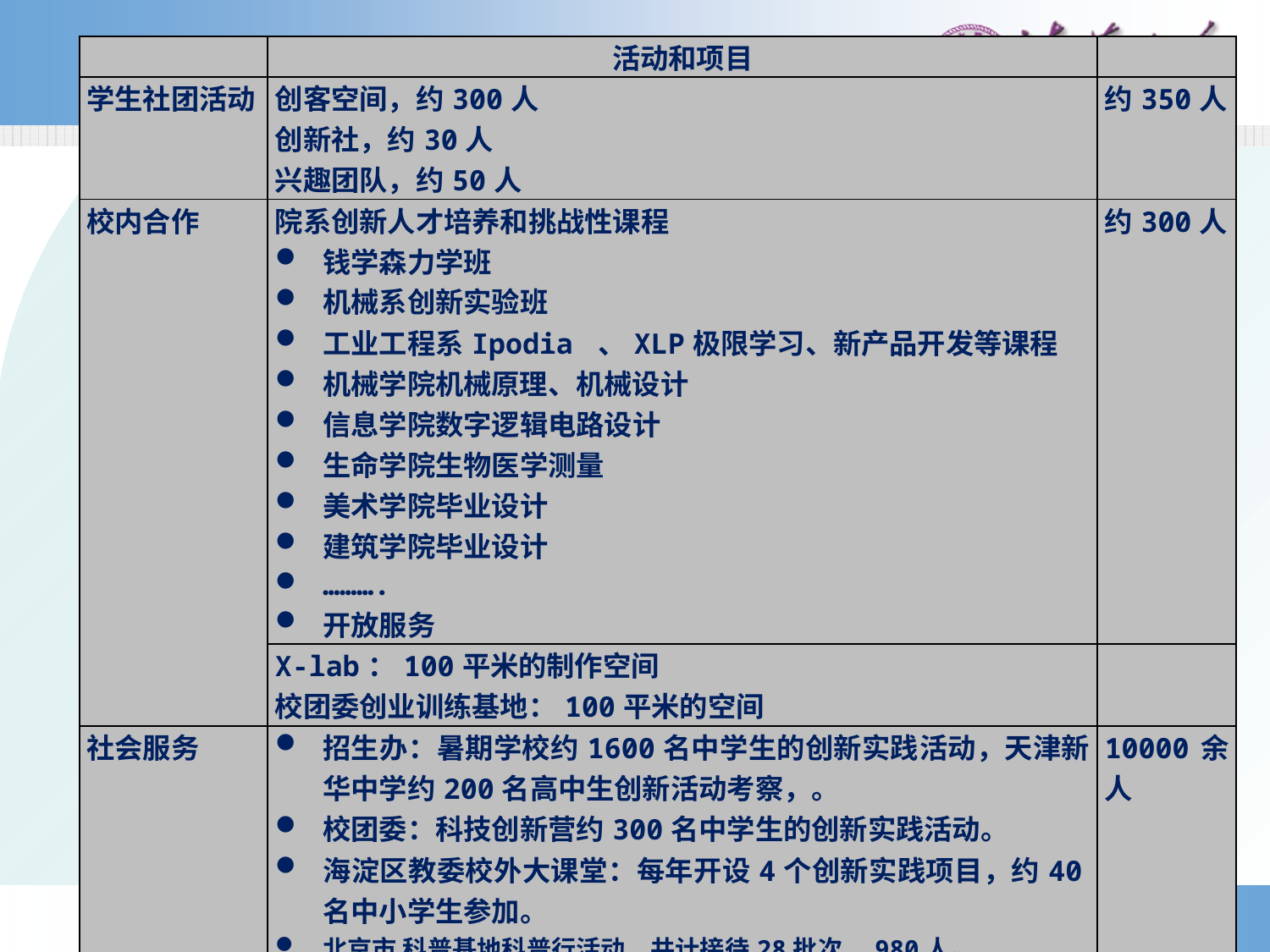

|  | 活动和项目 |  |
| --- | --- | --- |
| 学生社团活动 | 创客空间，约300人 创新社，约30人 兴趣团队，约50人 | 约350人 |
| 校内合作 | 院系创新人才培养和挑战性课程 钱学森力学班 机械系创新实验班 工业工程系Ipodia 、XLP极限学习、新产品开发等课程 机械学院机械原理、机械设计 信息学院数字逻辑电路设计 生命学院生物医学测量 美术学院毕业设计 建筑学院毕业设计 ………. 开放服务 | 约300人 |
|  | X-lab：100平米的制作空间 校团委创业训练基地：100平米的空间 |  |
| 社会服务 | 招生办：暑期学校约1600名中学生的创新实践活动，天津新华中学约200名高中生创新活动考察，。 校团委：科技创新营约300名中学生的创新实践活动。 海淀区教委校外大课堂：每年开设4个创新实践项目，约40名中小学生参加。 北京市 科普基地科普行活动，共计接待28批次，980人。 市教委科技周活动，共计接待人数约900人。 清华附中、清华附小、人大附中等课外活动基地 创客教育基地联盟 | 10000余人 |